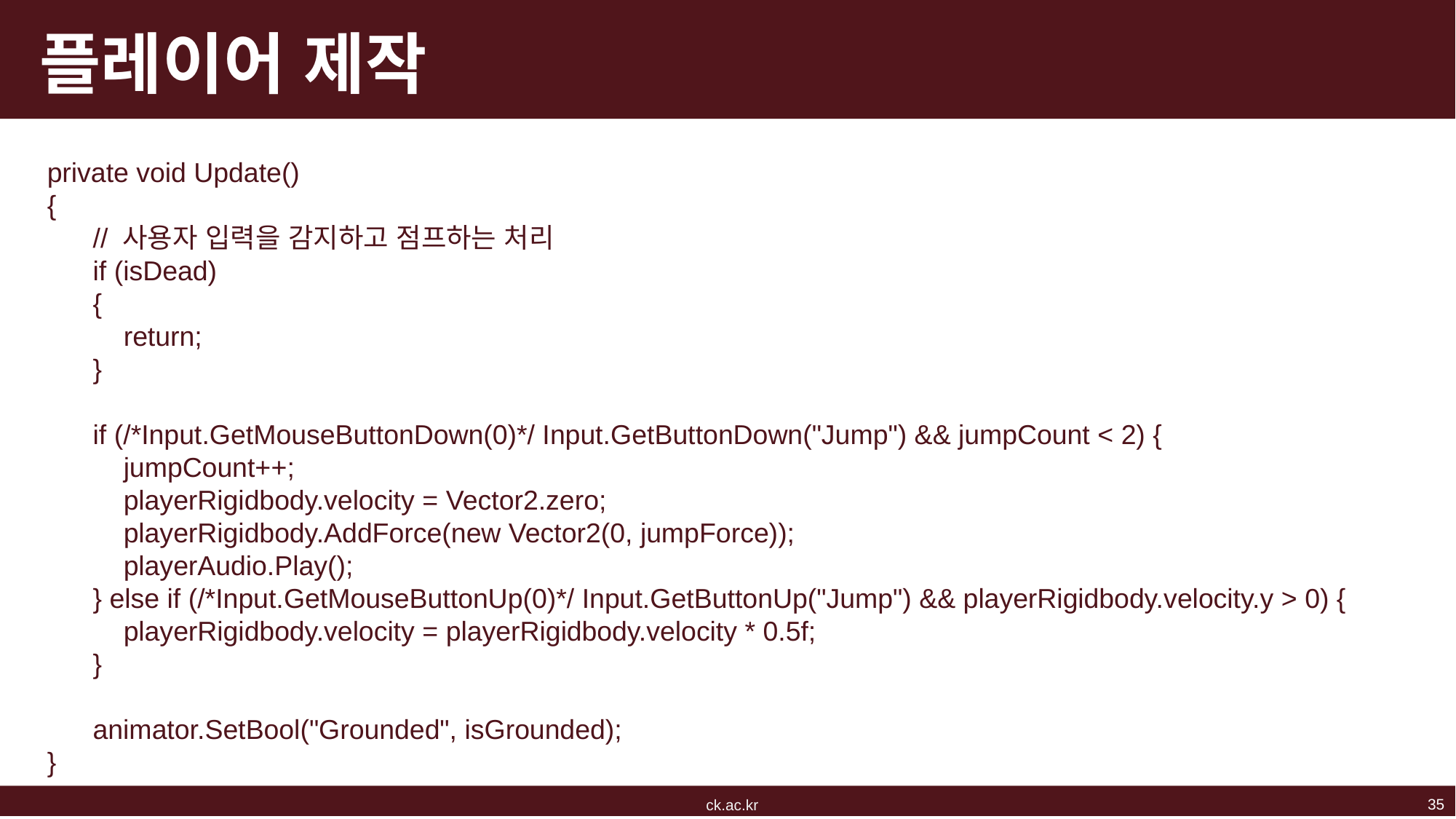

# 플레이어 제작
 private void Update()
 {
       // 사용자 입력을 감지하고 점프하는 처리
       if (isDead)
       {
           return;
       }

       if (/*Input.GetMouseButtonDown(0)*/ Input.GetButtonDown("Jump") && jumpCount < 2) {
           jumpCount++;
           playerRigidbody.velocity = Vector2.zero;
           playerRigidbody.AddForce(new Vector2(0, jumpForce));
           playerAudio.Play();
       } else if (/*Input.GetMouseButtonUp(0)*/ Input.GetButtonUp("Jump") && playerRigidbody.velocity.y > 0) {
           playerRigidbody.velocity = playerRigidbody.velocity * 0.5f;
       }

       animator.SetBool("Grounded", isGrounded);
 }

35
ck.ac.kr